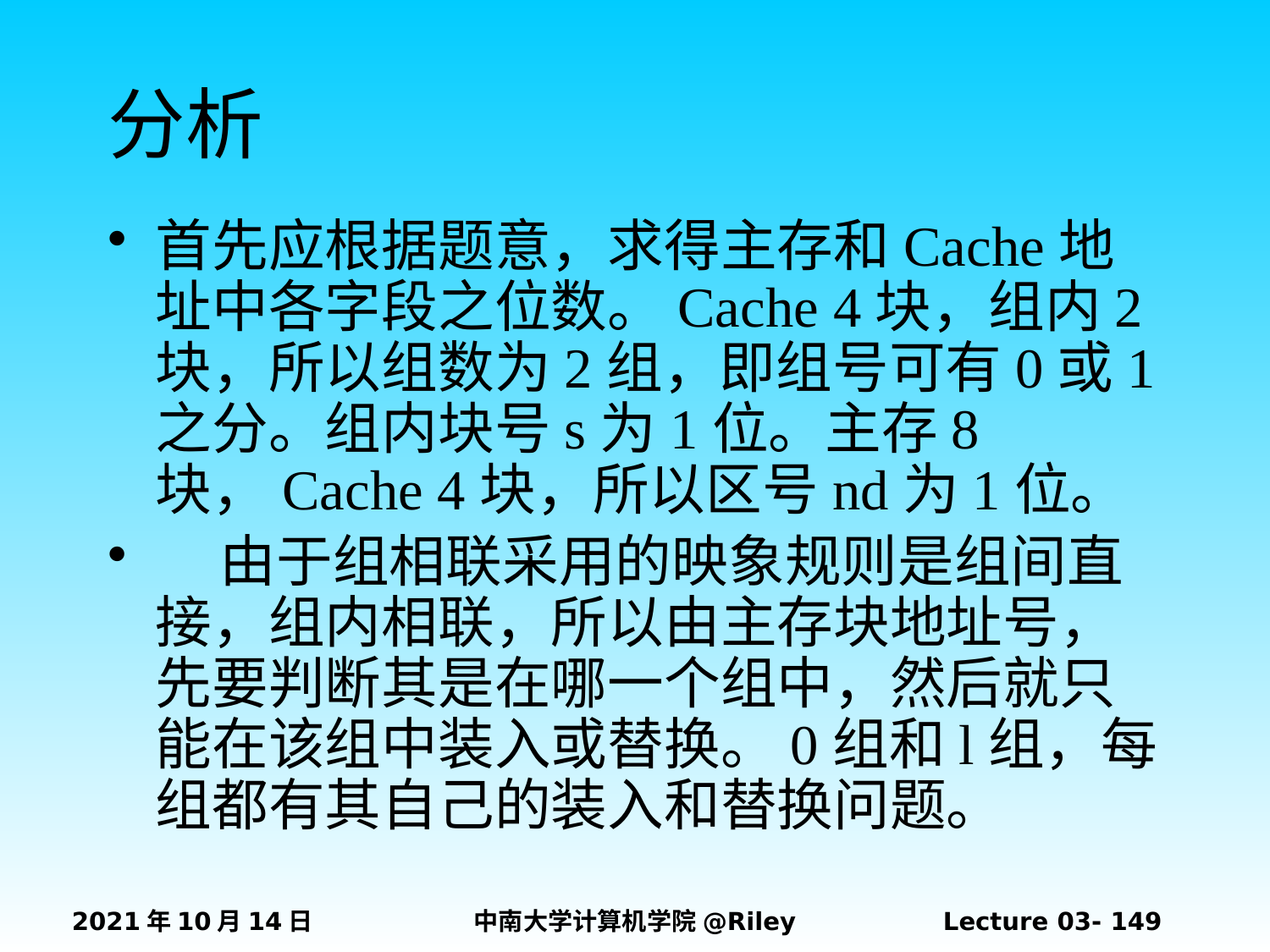

# 分析
首先应根据题意，求得主存和Cache地址中各字段之位数。Cache 4块，组内2块，所以组数为2组，即组号可有0或1之分。组内块号s为1位。主存8块，Cache 4块，所以区号nd为1位。
    由于组相联采用的映象规则是组间直接，组内相联，所以由主存块地址号，先要判断其是在哪一个组中，然后就只能在该组中装入或替换。0组和l组，每组都有其自己的装入和替换问题。
2021年10月14日
中南大学计算机学院@Riley
Lecture 03- 149